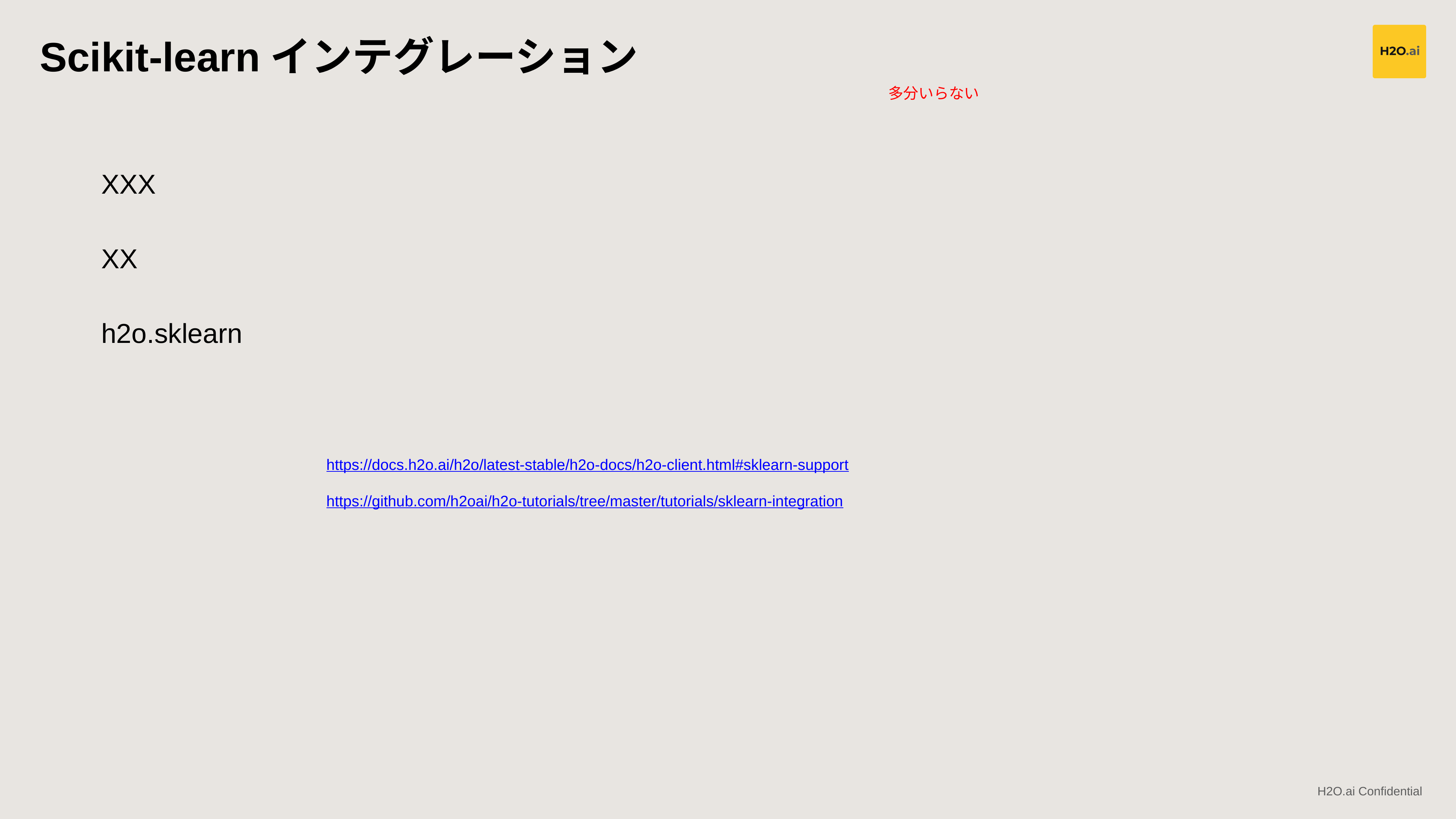

Scikit-learnインテグレーション
多分いらない
XXX

XX

h2o.sklearn

https://docs.h2o.ai/h2o/latest-stable/h2o-docs/h2o-client.html#sklearn-support

https://github.com/h2oai/h2o-tutorials/tree/master/tutorials/sklearn-integration